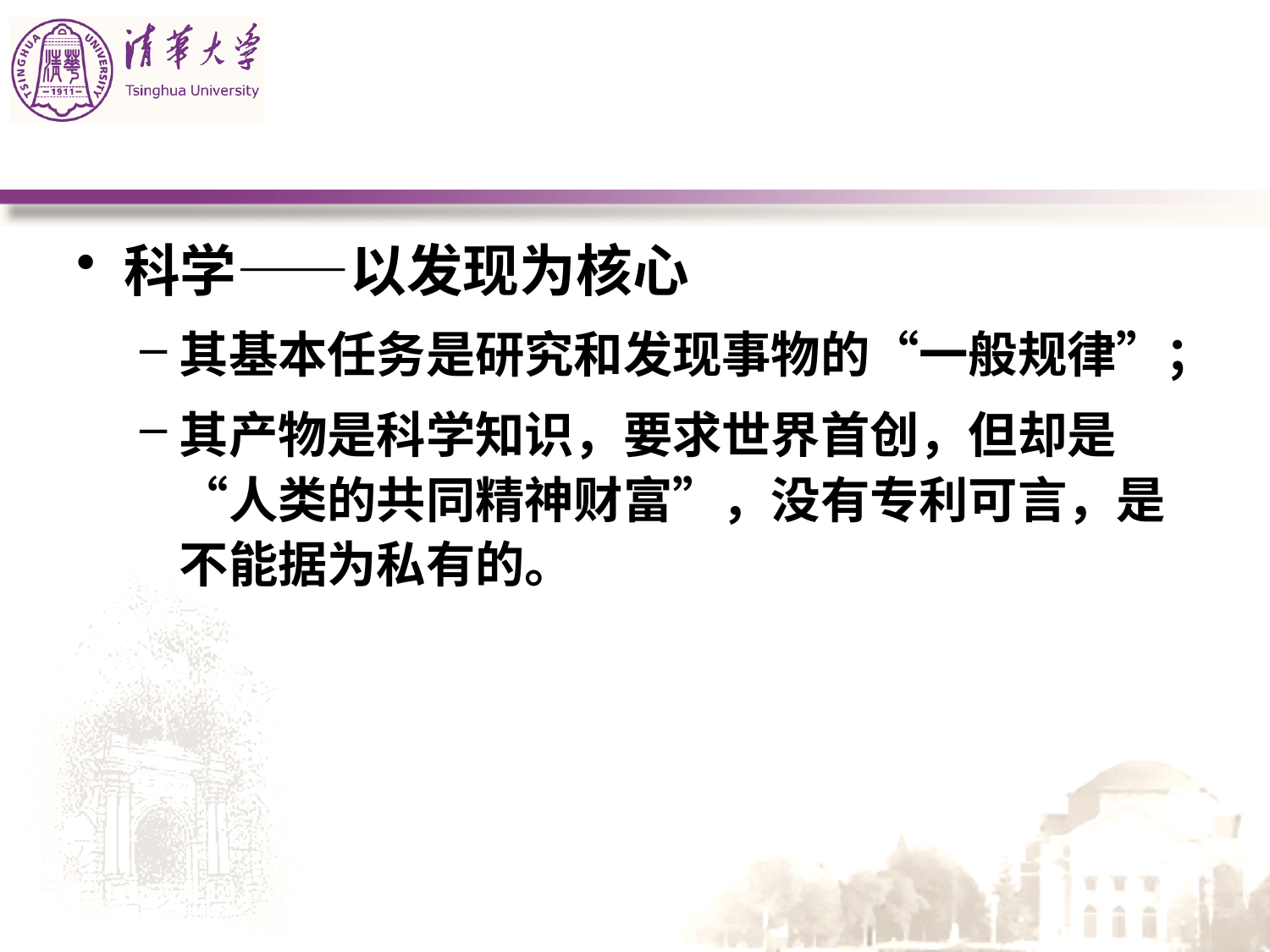

#
科学——以发现为核心
其基本任务是研究和发现事物的“一般规律”；
其产物是科学知识，要求世界首创，但却是“人类的共同精神财富”，没有专利可言，是不能据为私有的。